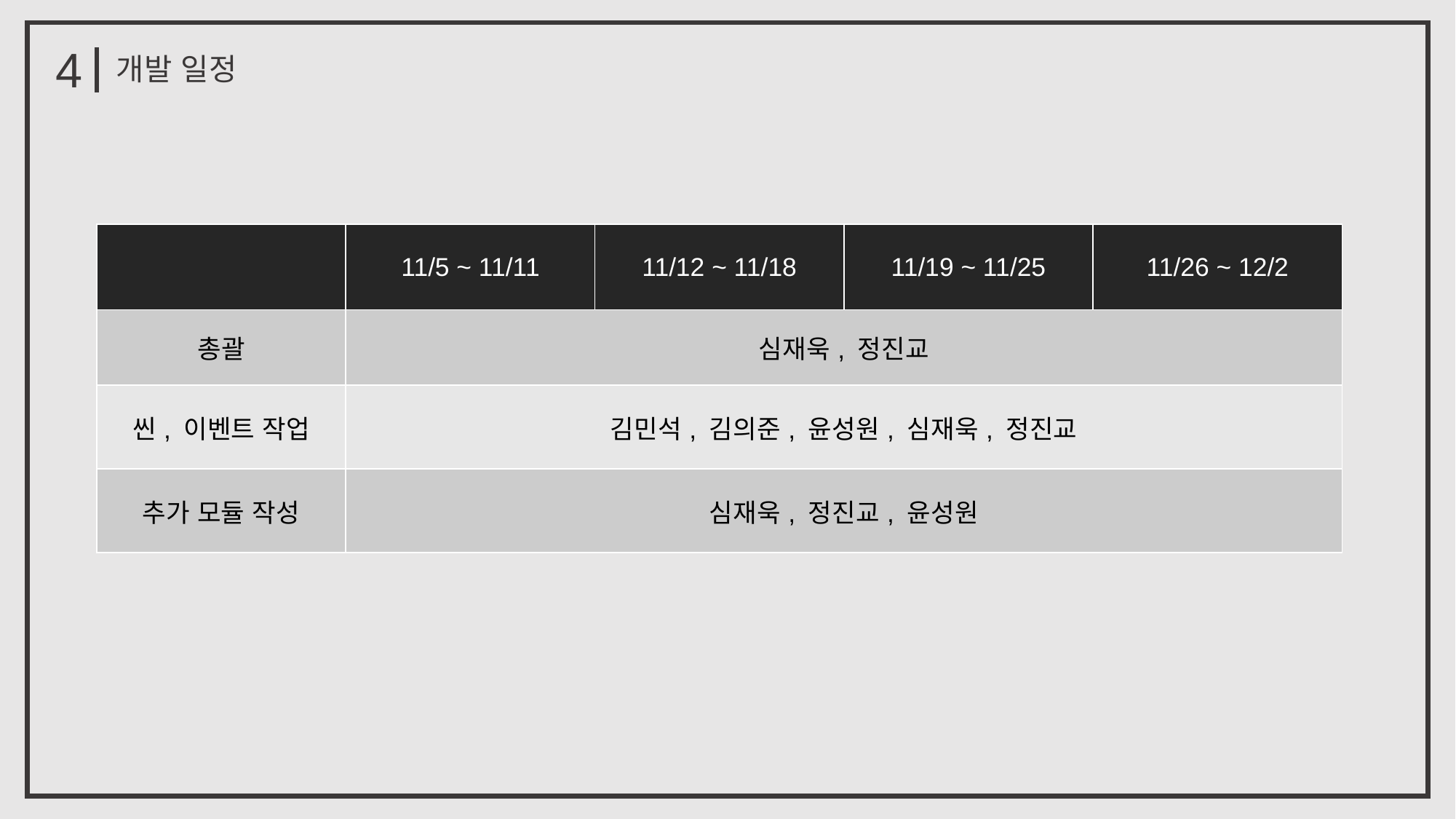

4
개발 일정
|  | 11/5 ~ 11/11 | 11/12 ~ 11/18 | 11/19 ~ 11/25 | 11/26 ~ 12/2 |
| --- | --- | --- | --- | --- |
| 총괄 | 심재욱, 정진교 |  |  |  |
| 씬, 이벤트 작업 | 김민석, 김의준, 윤성원, 심재욱, 정진교 |  |  |  |
| 추가 모듈 작성 | 심재욱, 정진교, 윤성원 |  |  |  |